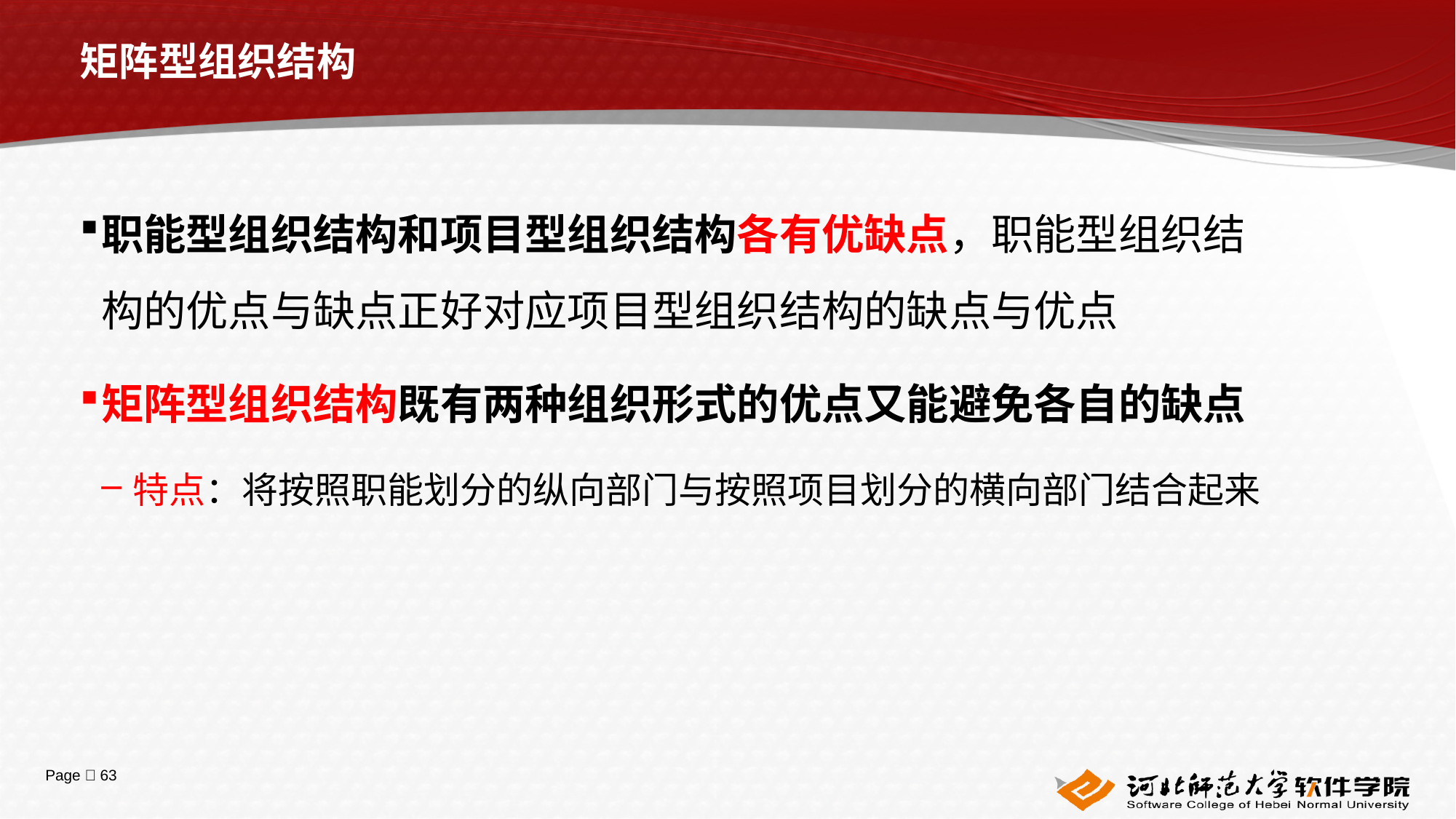

矩阵型组织结构
职能型组织结构和项目型组织结构各有优缺点，职能型组织结构的优点与缺点正好对应项目型组织结构的缺点与优点
矩阵型组织结构既有两种组织形式的优点又能避免各自的缺点
特点：将按照职能划分的纵向部门与按照项目划分的横向部门结合起来